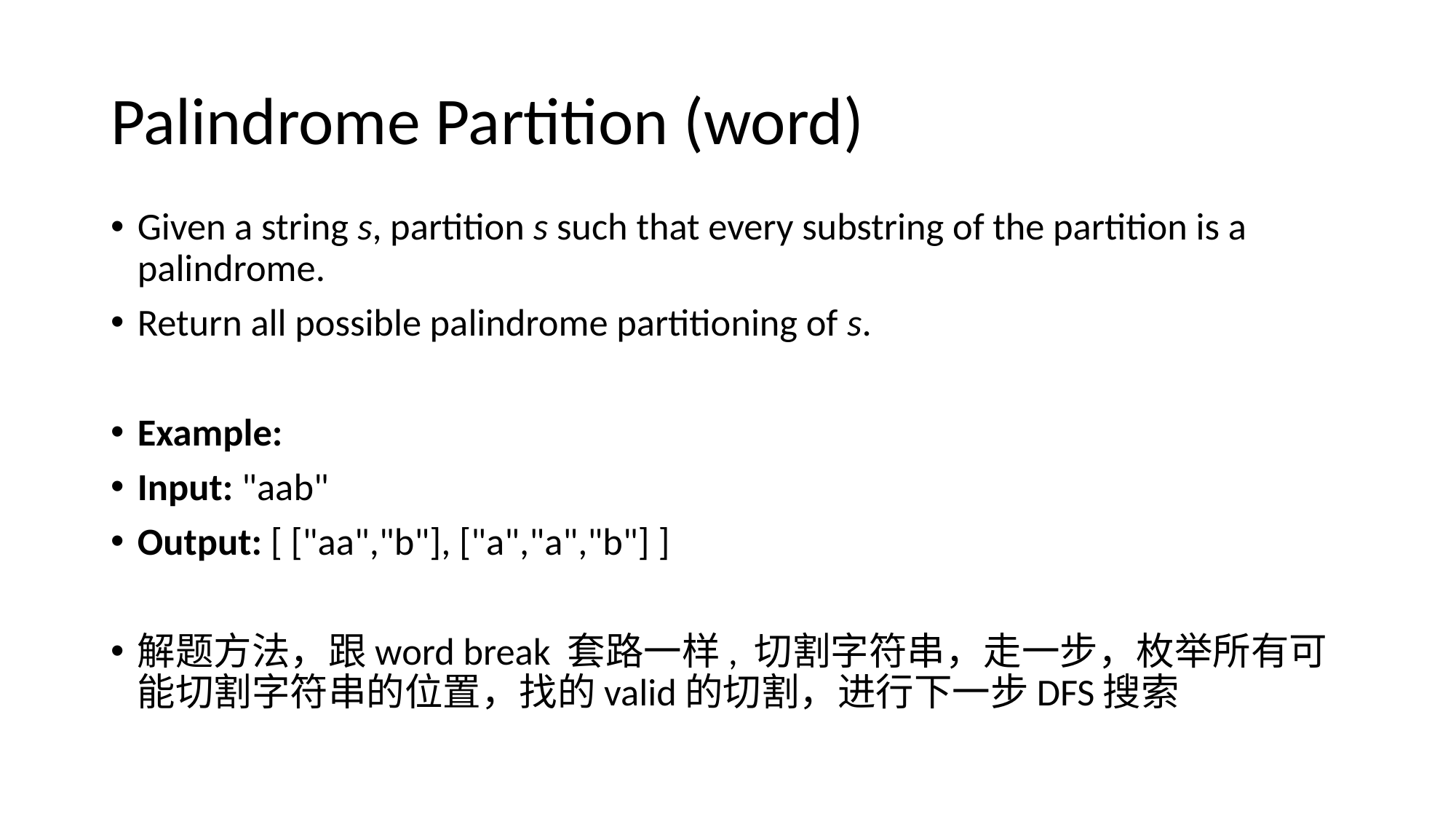

# Palindrome Partition (word)
Given a string s, partition s such that every substring of the partition is a palindrome.
Return all possible palindrome partitioning of s.

Example:
Input: "aab"
Output: [ ["aa","b"], ["a","a","b"] ]

解题方法，跟word break 套路一样, 切割字符串，走一步，枚举所有可能切割字符串的位置，找的valid的切割，进行下一步DFS搜索